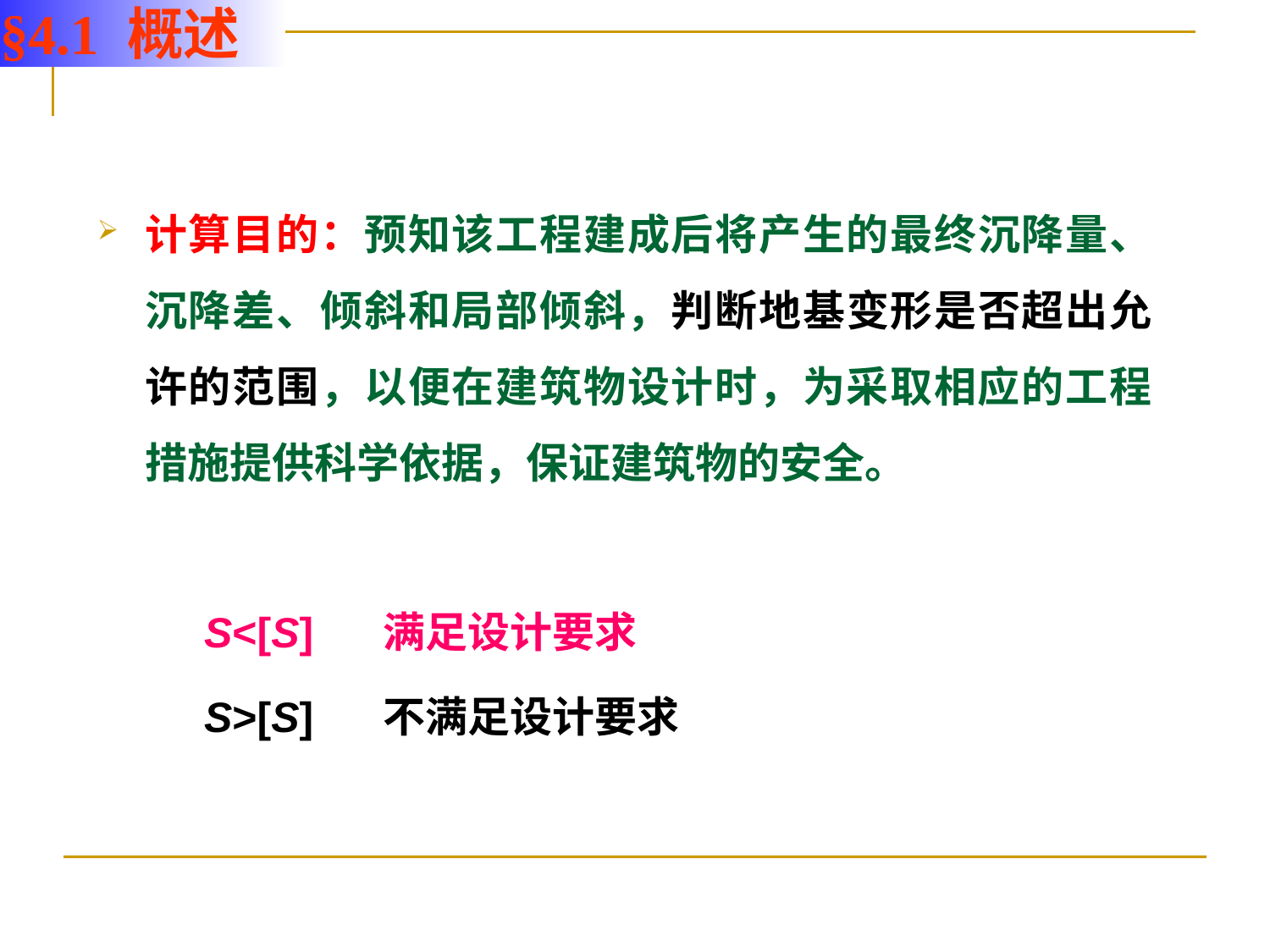

§4.1 概述
计算目的：预知该工程建成后将产生的最终沉降量、沉降差、倾斜和局部倾斜，判断地基变形是否超出允许的范围，以便在建筑物设计时，为采取相应的工程措施提供科学依据，保证建筑物的安全。

         S<[S]     满足设计要求
         S>[S]     不满足设计要求